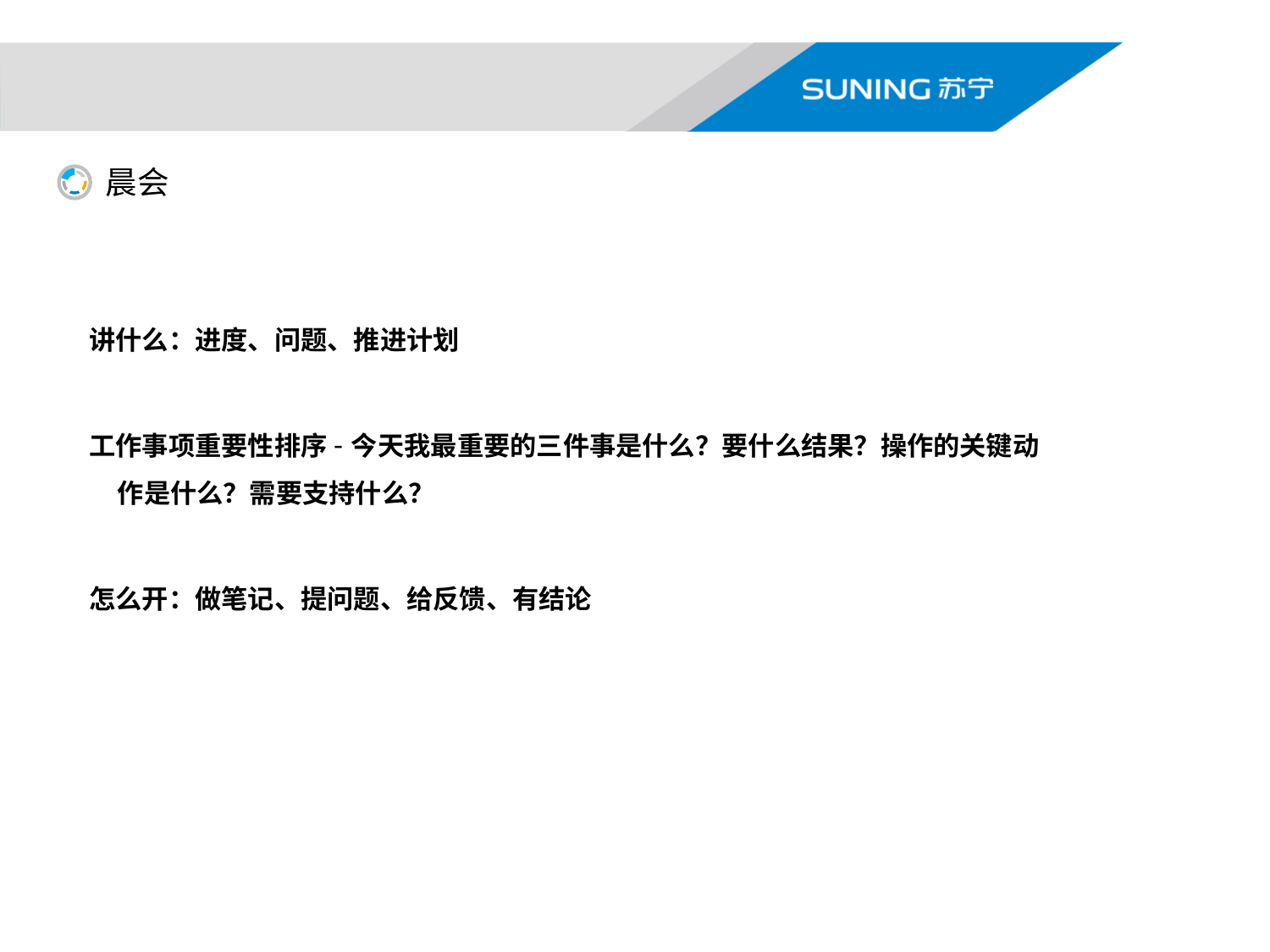

晨会

### Chart

| Category | 列1 |
|---|---|
| 第一季度 | 5.0 |
| 第二季度 | 5.0 |
| 第三季度 | 5.0 |
| 第四季度 | 5.0 |
| 第五基地 | 5.0 |
讲什么：进度、问题、推进计划

工作事项重要性排序-今天我最重要的三件事是什么？要什么结果？操作的关键动作是什么？需要支持什么？

怎么开：做笔记、提问题、给反馈、有结论